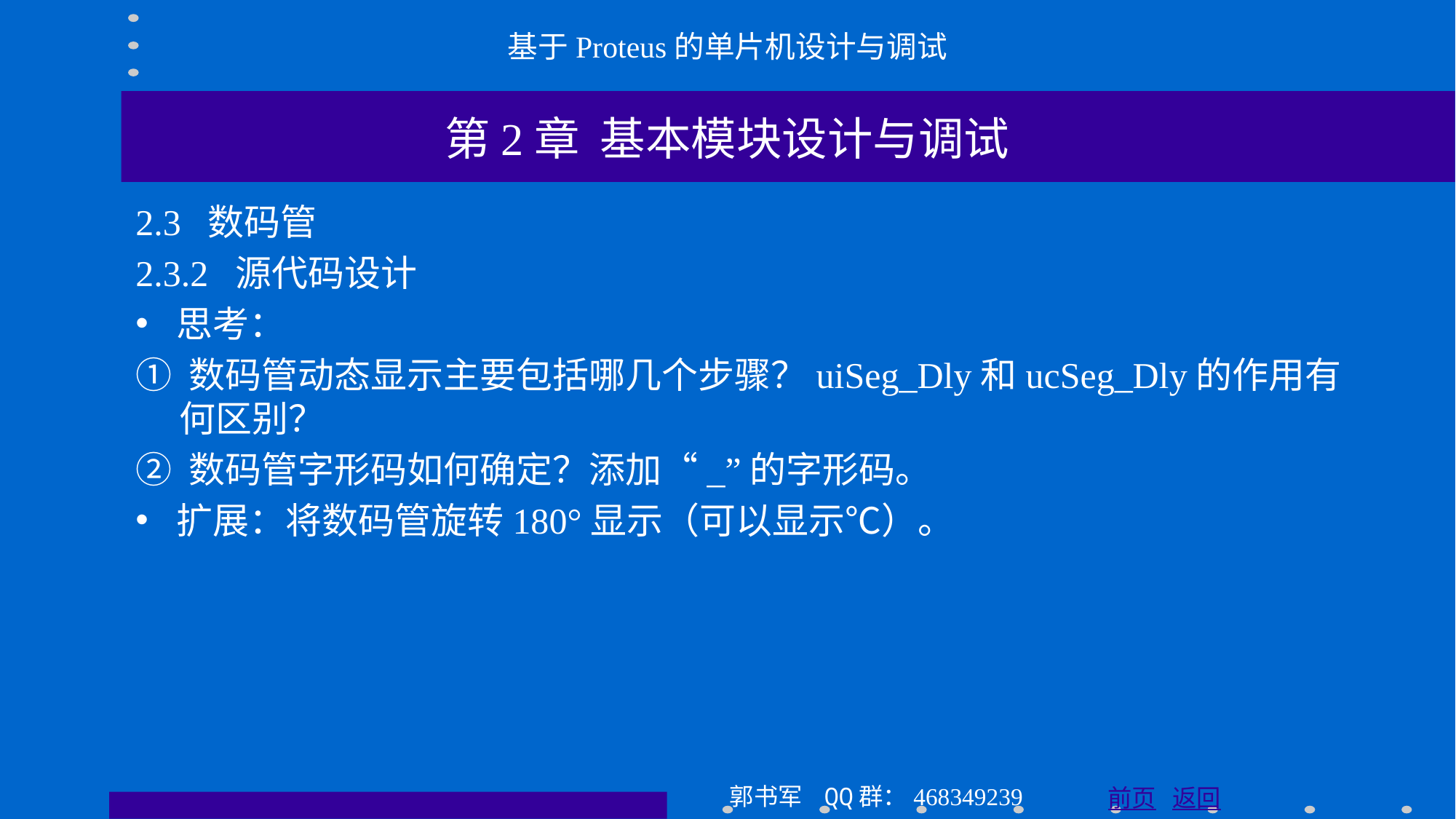

基于Proteus的单片机设计与调试
第2章  基本模块设计与调试
2.3  数码管
2.3.2  源代码设计
思考：
① 数码管动态显示主要包括哪几个步骤？uiSeg_Dly和ucSeg_Dly的作用有何区别？
② 数码管字形码如何确定？添加“_”的字形码。
扩展：将数码管旋转180°显示（可以显示℃）。

郭书军   QQ群：468349239
前页   返回